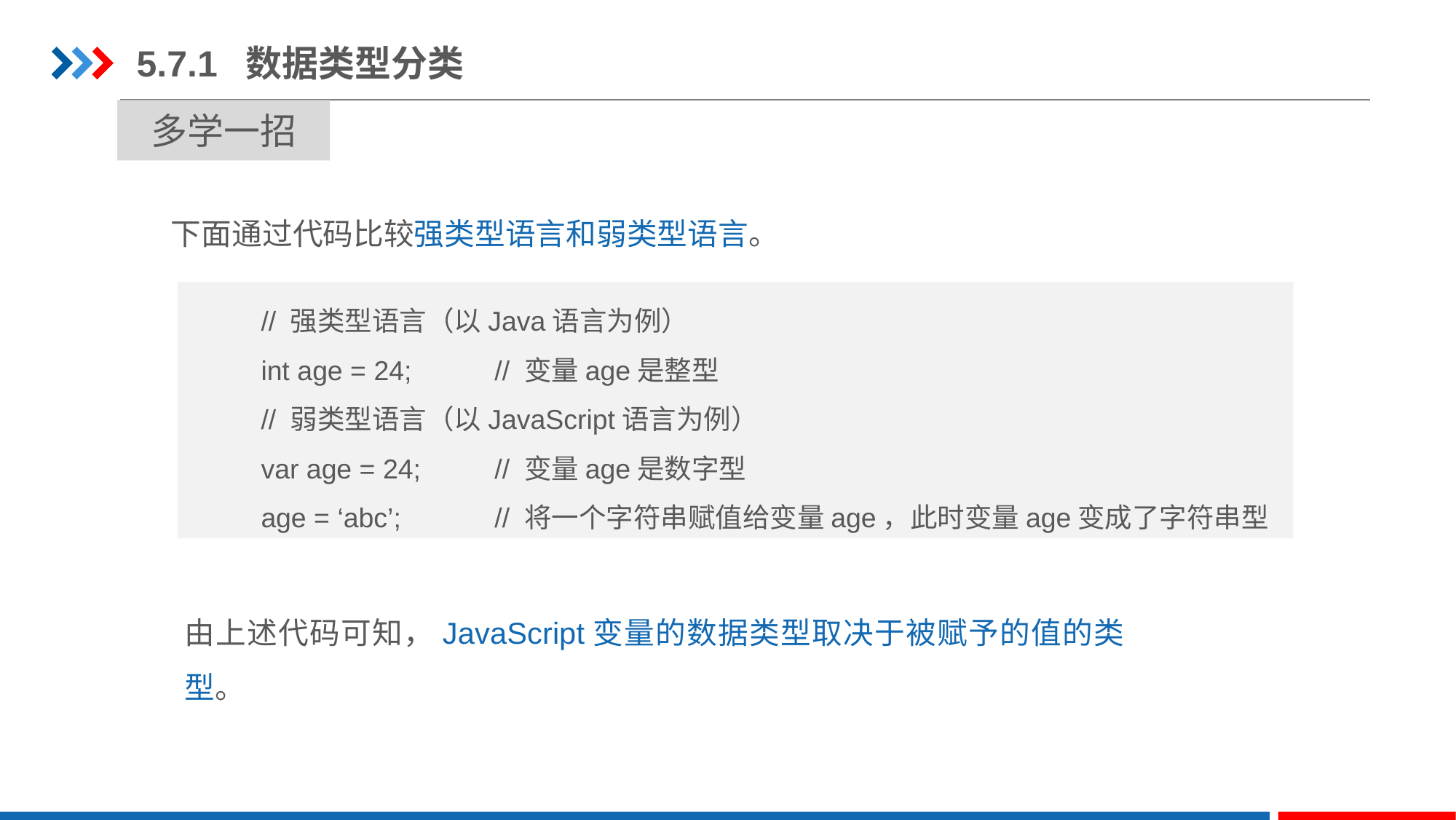

5.7.1	数据类型分类
多学一招
下面通过代码比较强类型语言和弱类型语言。
// 强类型语言（以Java语言为例）
int age = 24;	  // 变量age是整型
// 弱类型语言（以JavaScript语言为例）
var age = 24;	  // 变量age是数字型
age = ‘abc’;   	  // 将一个字符串赋值给变量age，此时变量age变成了字符串型
由上述代码可知，JavaScript变量的数据类型取决于被赋予的值的类型。